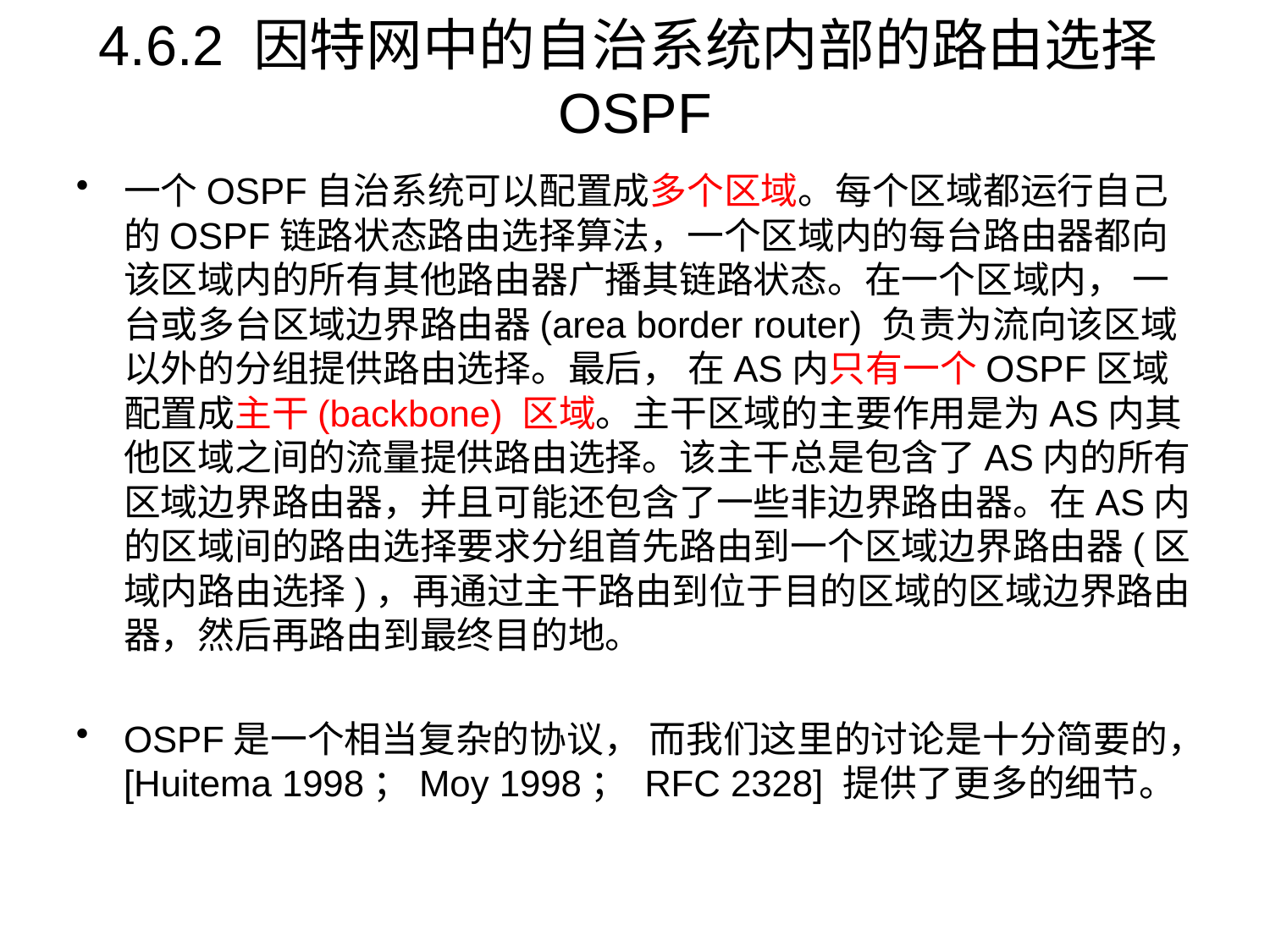

# 4.6.2 因特网中的自治系统内部的路由选择OSPF
一个OSPF自治系统可以配置成多个区域。每个区域都运行自己的OSPF链路状态路由选择算法，一个区域内的每台路由器都向该区域内的所有其他路由器广播其链路状态。在一个区域内， 一台或多台区域边界路由器(area border router) 负责为流向该区域以外的分组提供路由选择。最后， 在AS内只有一个OSPF区域配置成主干(backbone) 区域。主干区域的主要作用是为AS内其他区域之间的流量提供路由选择。该主干总是包含了AS内的所有区域边界路由器，并且可能还包含了一些非边界路由器。在AS内的区域间的路由选择要求分组首先路由到一个区域边界路由器(区域内路由选择)，再通过主干路由到位于目的区域的区域边界路由器，然后再路由到最终目的地。

OSPF是一个相当复杂的协议， 而我们这里的讨论是十分简要的，[Huitema 1998；Moy 1998； RFC 2328] 提供了更多的细节。